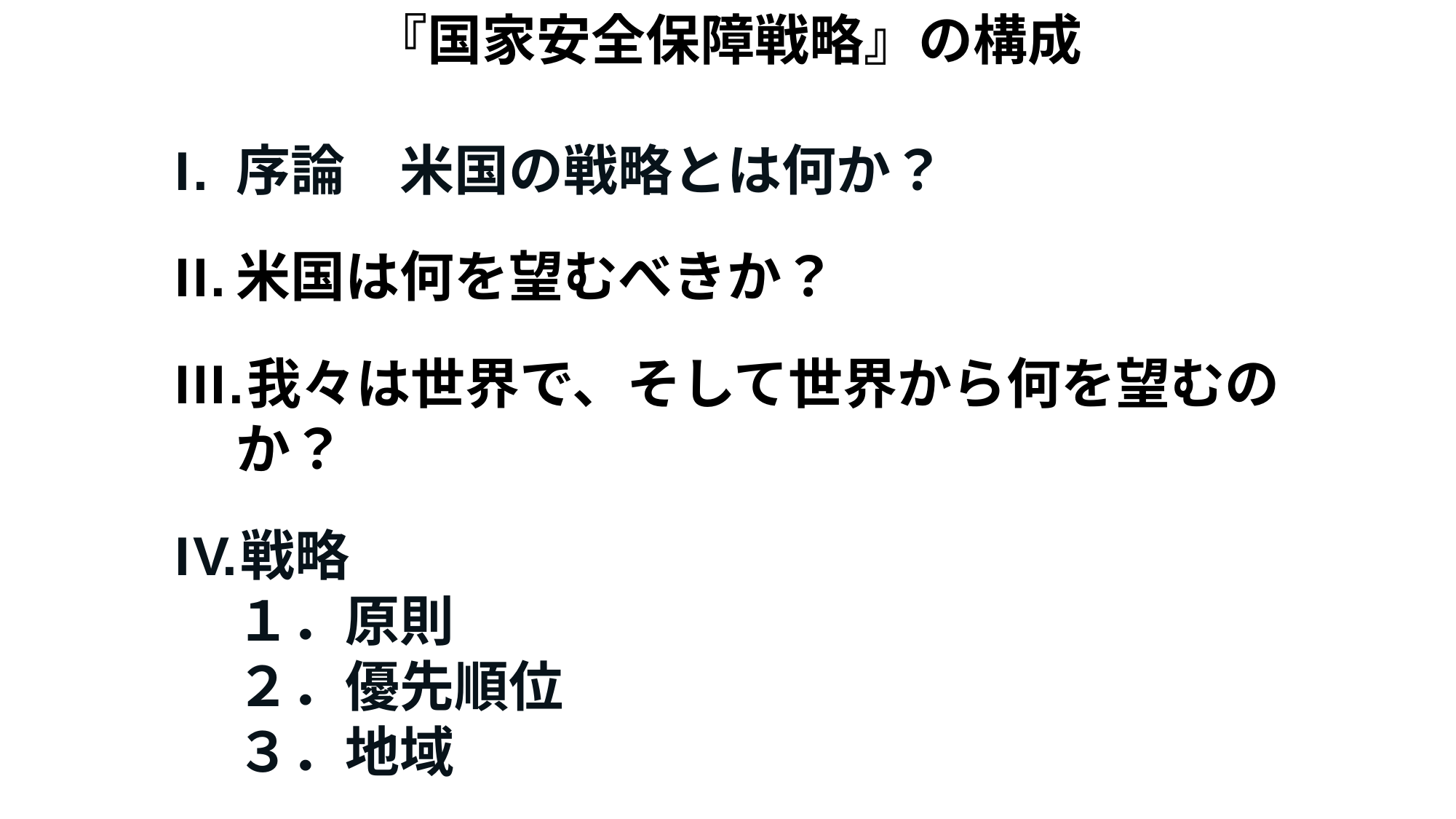

『国家安全保障戦略』の構成
序論　米国の戦略とは何か？
米国は何を望むべきか？
我々は世界で、そして世界から何を望むのか？
戦略
１．原則
２．優先順位
３．地域